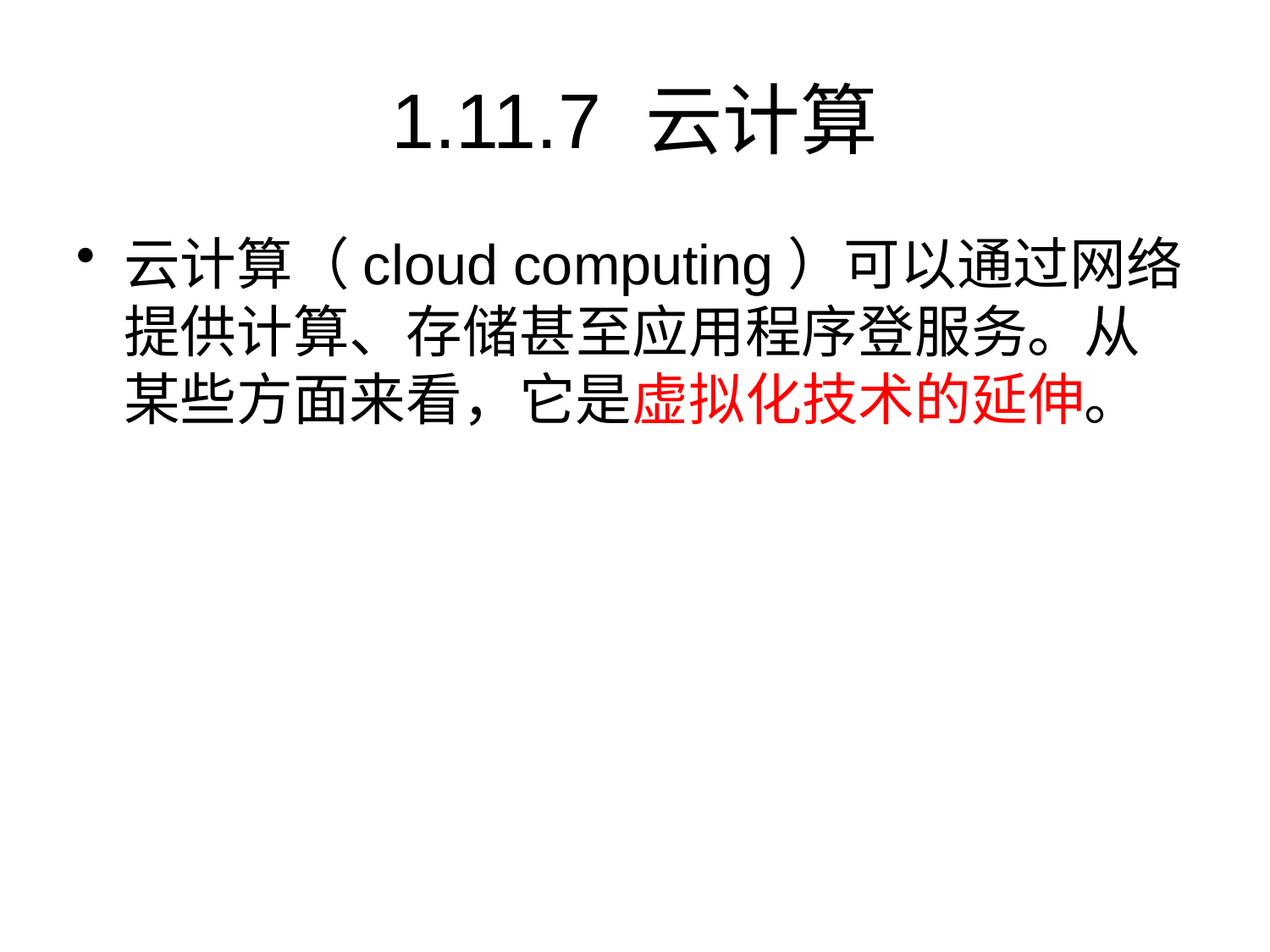

# 1.11.7	云计算
云计算（cloud computing）可以通过网络提供计算、存储甚至应用程序登服务。从某些方面来看，它是虚拟化技术的延伸。